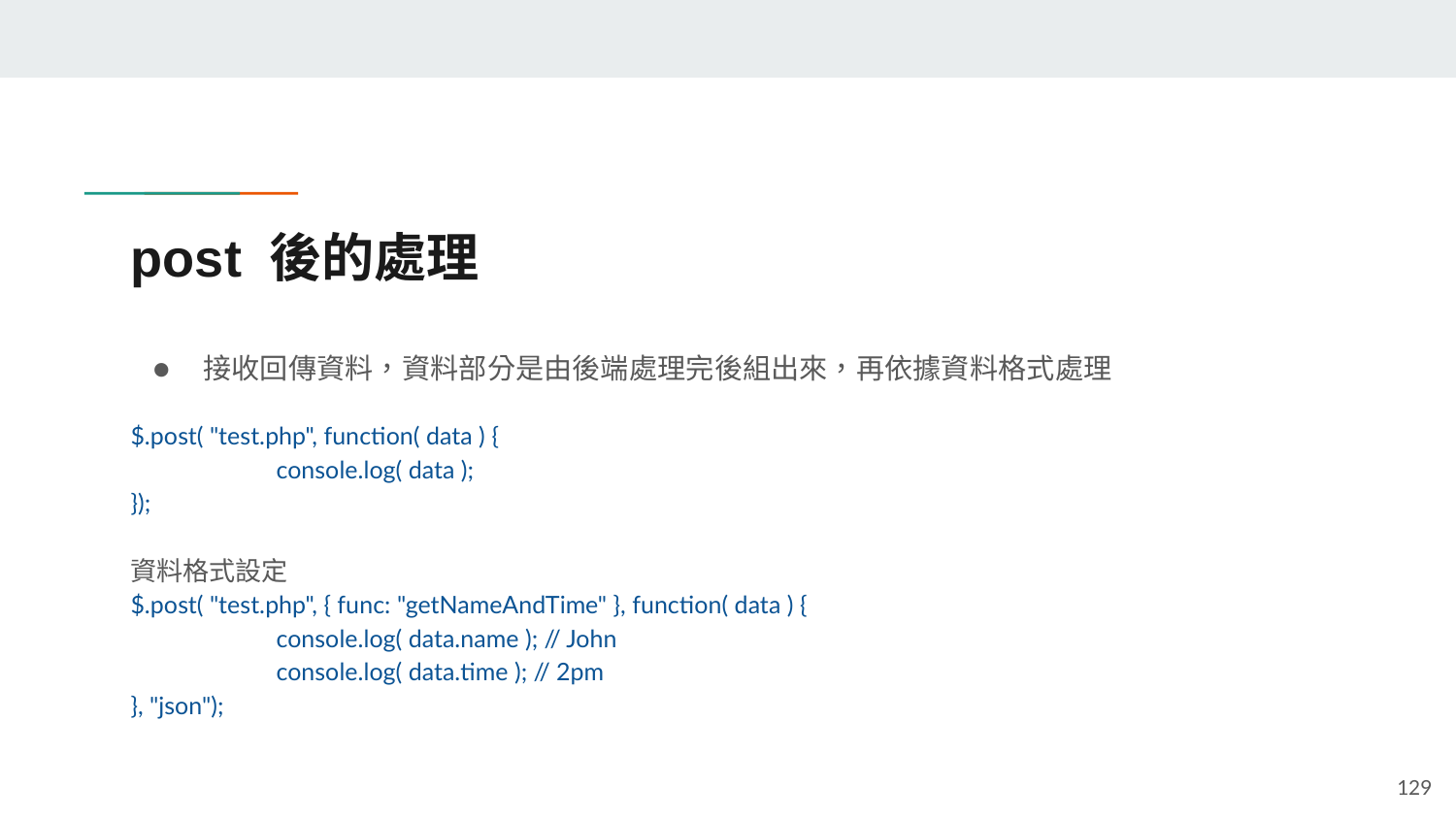

# post 後的處理
接收回傳資料，資料部分是由後端處理完後組出來，再依據資料格式處理
$.post( "test.php", function( data ) {
	console.log( data );
});
資料格式設定
$.post( "test.php", { func: "getNameAndTime" }, function( data ) {
	console.log( data.name ); // John
	console.log( data.time ); // 2pm
}, "json");

129